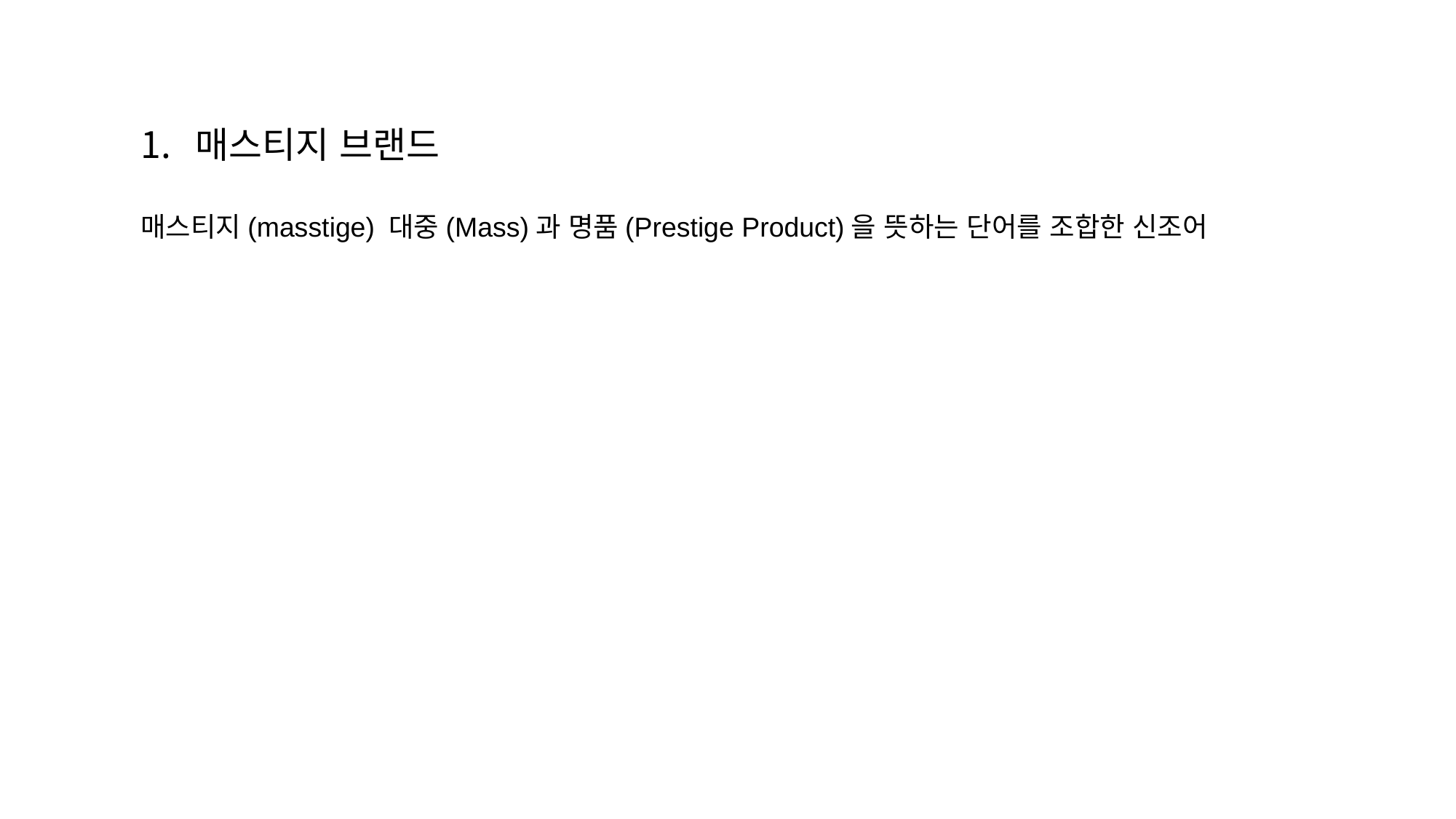

매스티지 브랜드

매스티지(masstige) 대중(Mass)과 명품(Prestige Product)을 뜻하는 단어를 조합한 신조어